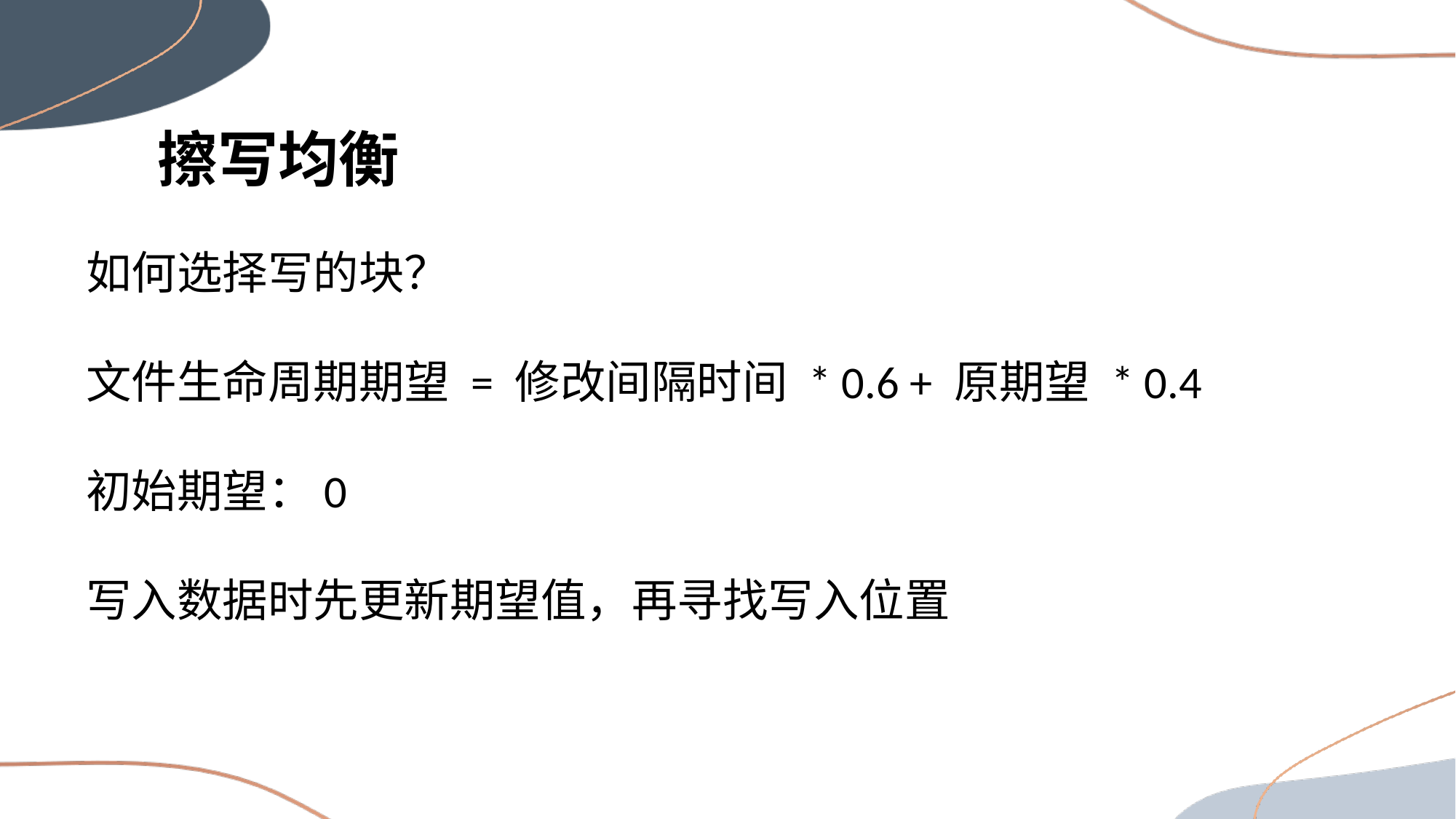

擦写均衡
如何选择写的块？

文件生命周期期望 = 修改间隔时间 * 0.6 + 原期望 * 0.4

初始期望：0

写入数据时先更新期望值，再寻找写入位置